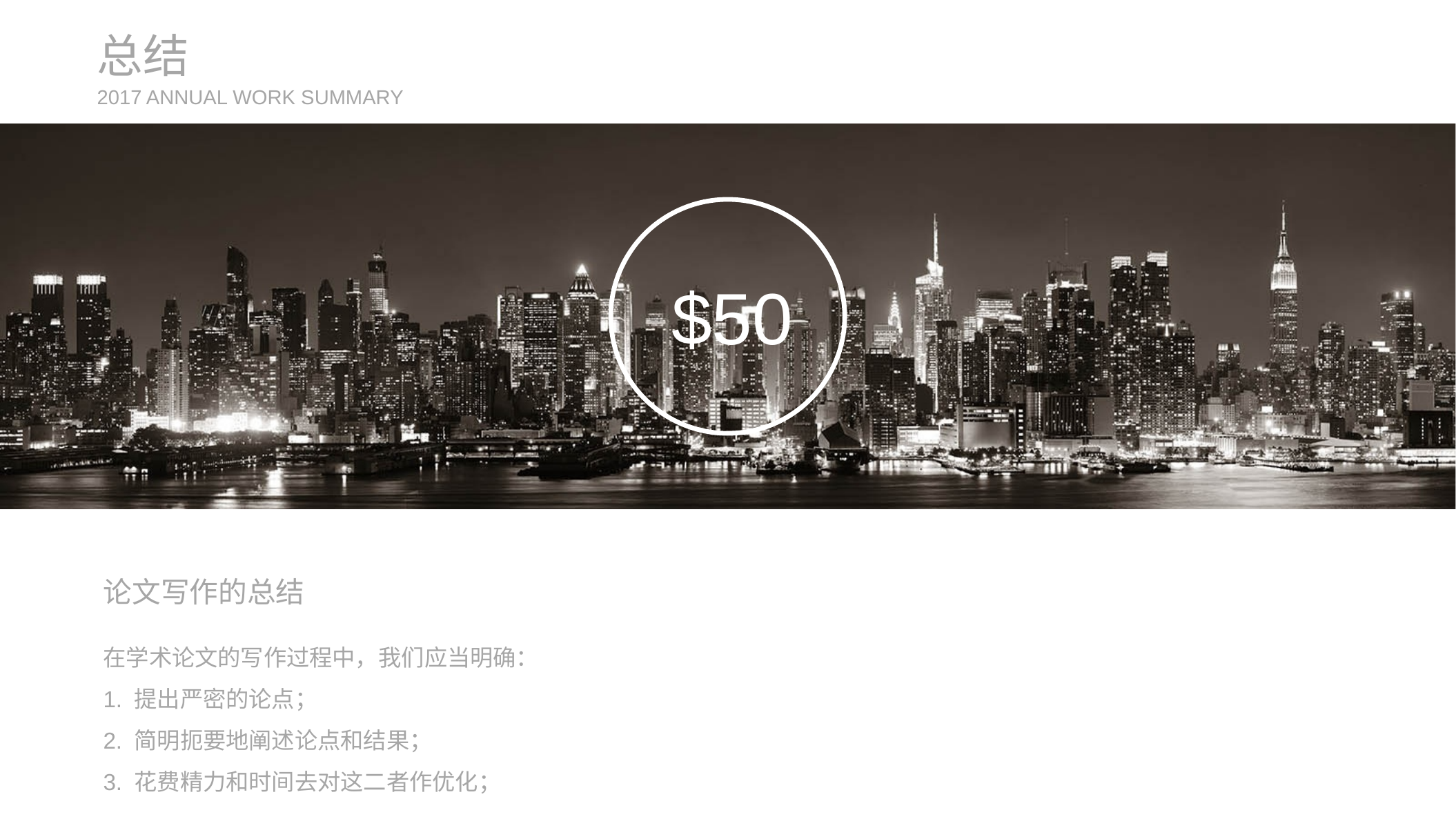

总结
2017 ANNUAL WORK SUMMARY

$50
论文写作的总结
在学术论文的写作过程中，我们应当明确：
1. 提出严密的论点；
2. 简明扼要地阐述论点和结果；
3. 花费精力和时间去对这二者作优化；